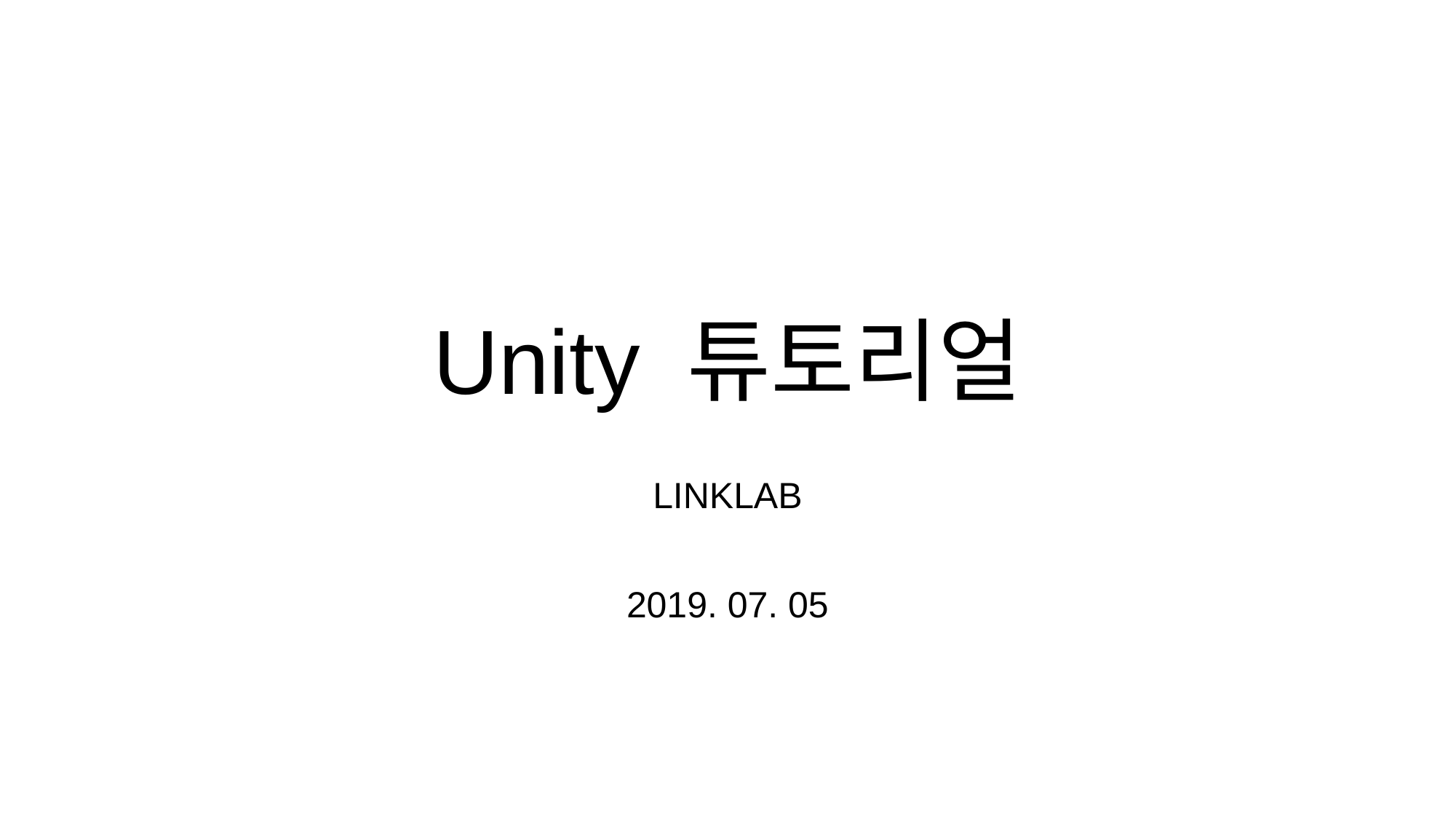

# Unity 튜토리얼
LINKLAB

2019. 07. 05